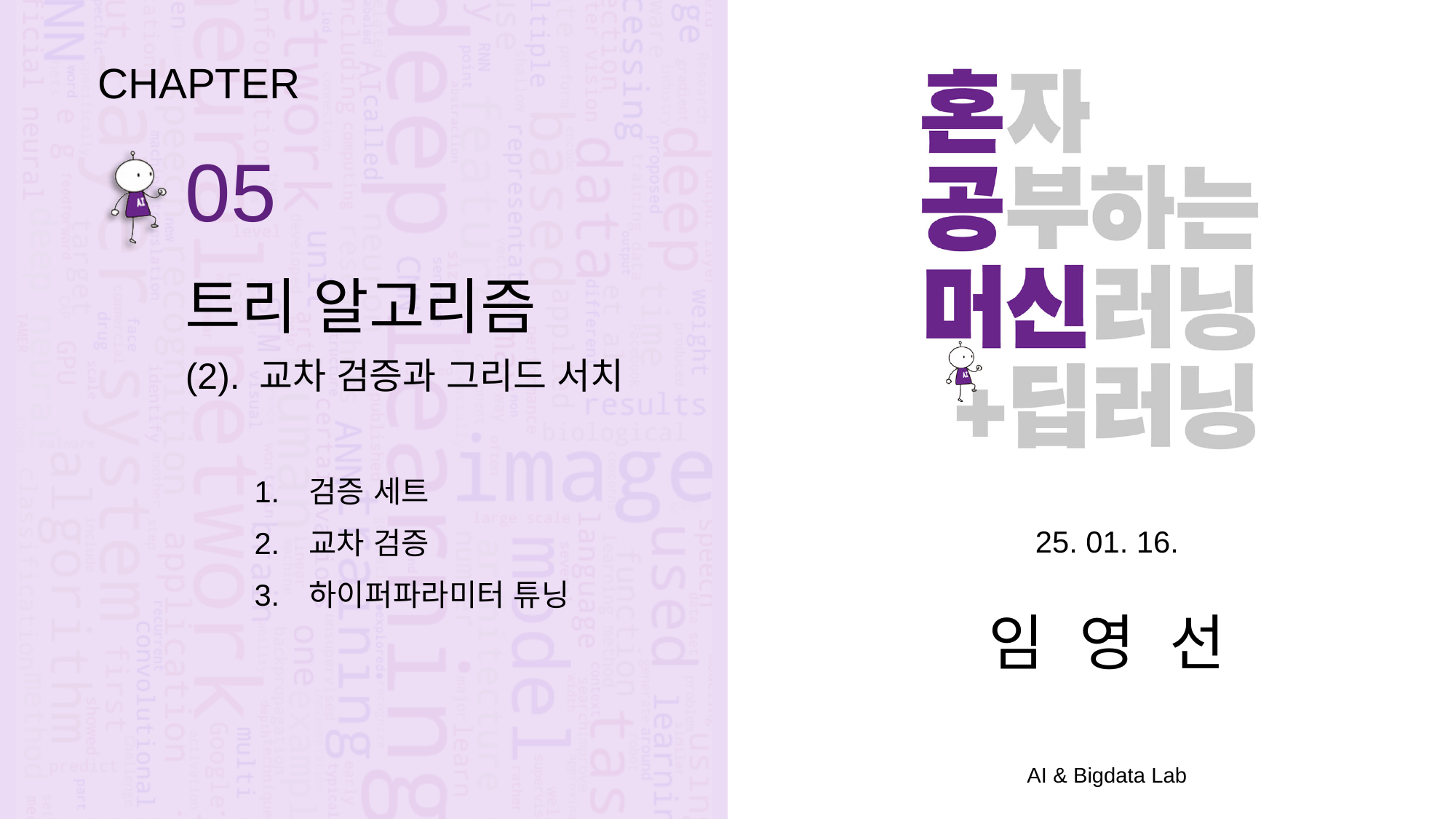

CHAPTER
05
트리 알고리즘
(2). 교차 검증과 그리드 서치
검증 세트
교차 검증
하이퍼파라미터 튜닝
25. 01. 16.
임 영 선